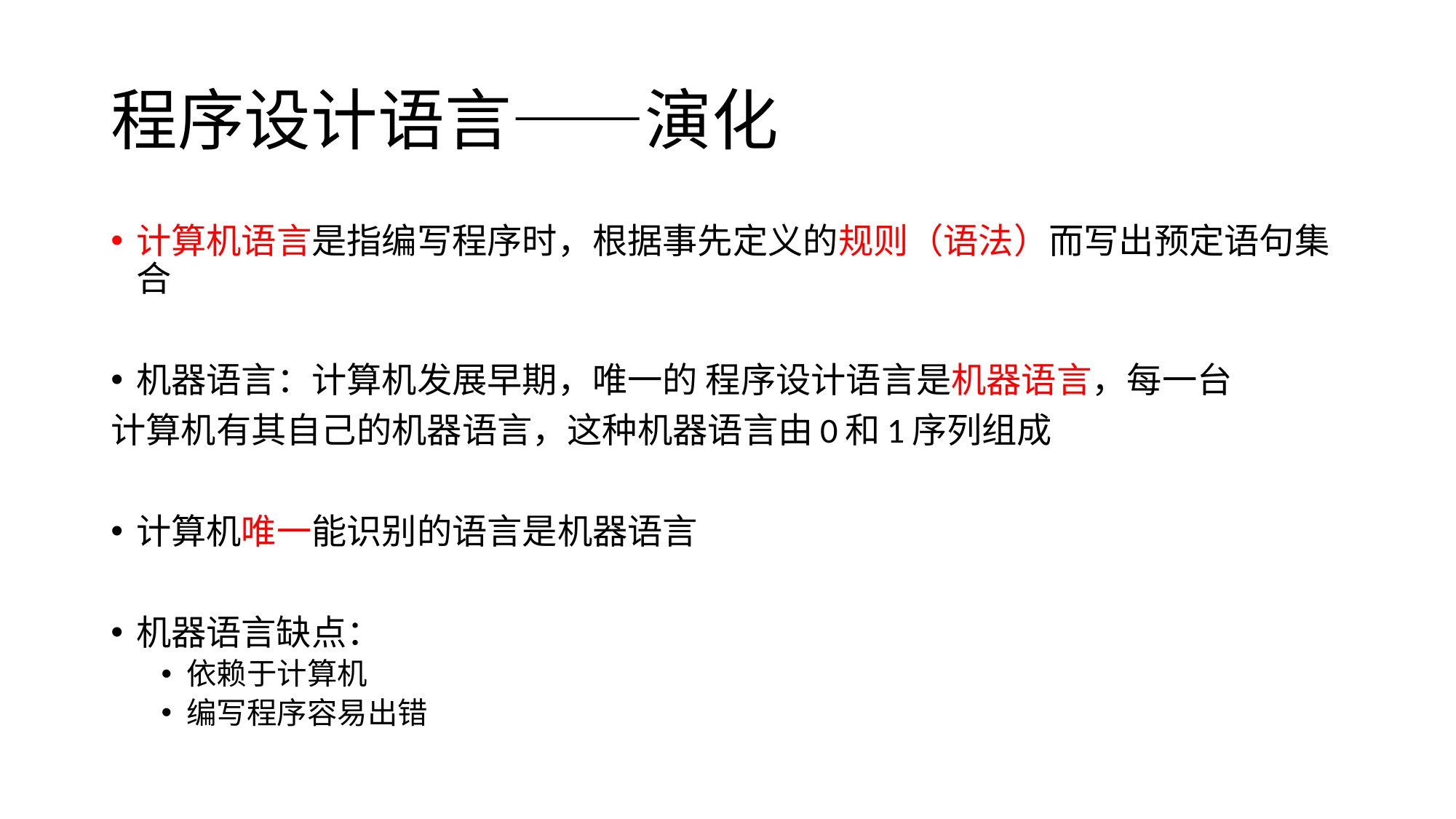

# 程序设计语言——演化
计算机语言是指编写程序时，根据事先定义的规则（语法）而写出预定语句集合

机器语言：计算机发展早期，唯一的 程序设计语言是机器语言，每一台
计算机有其自己的机器语言，这种机器语言由0和1序列组成

计算机唯一能识别的语言是机器语言

机器语言缺点：
依赖于计算机
编写程序容易出错